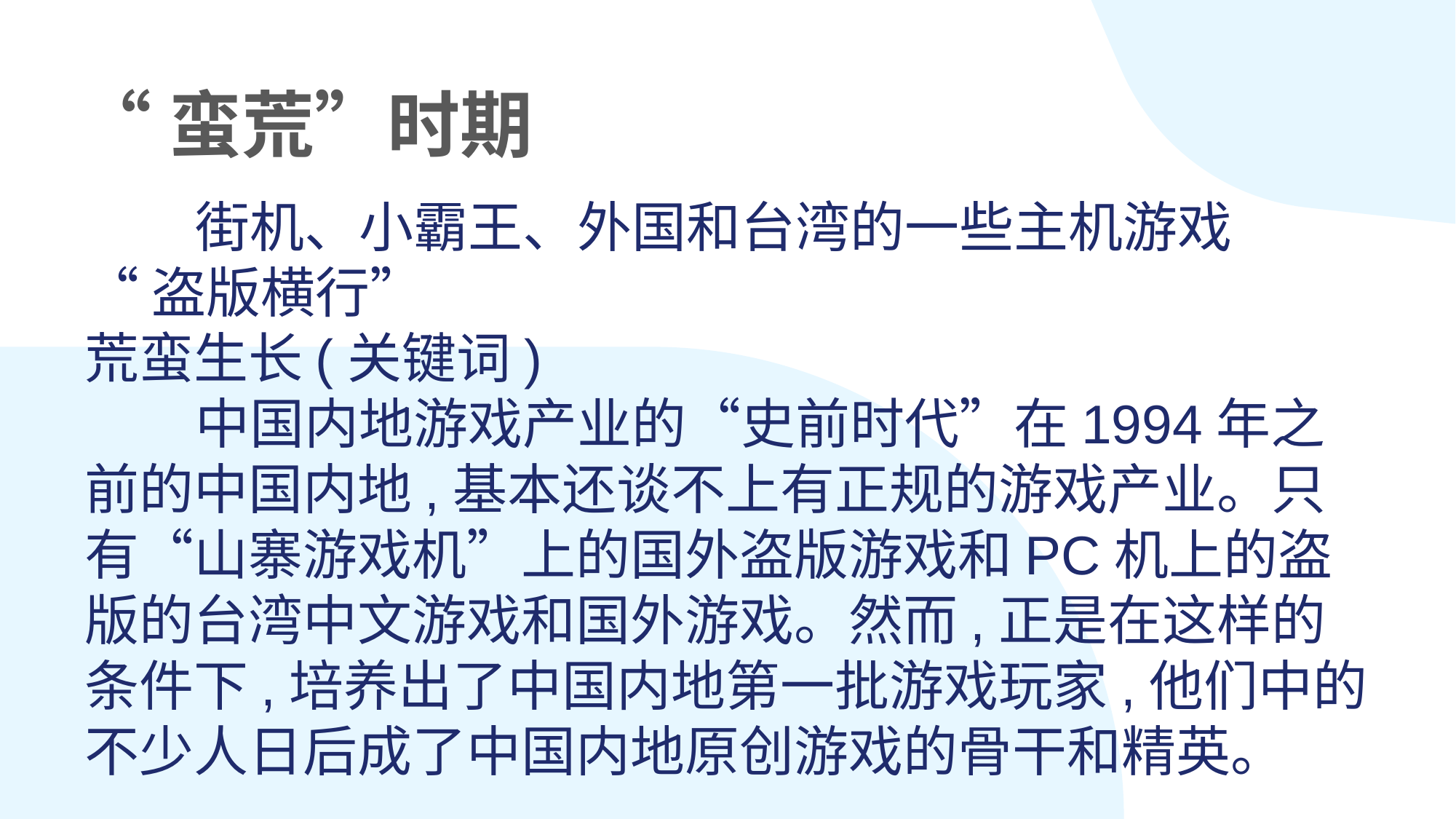

“蛮荒”时期
        街机、小霸王、外国和台湾的一些主机游戏
“盗版横行”
荒蛮生长(关键词)
        中国内地游戏产业的“史前时代”在1994年之前的中国内地,基本还谈不上有正规的游戏产业。只有“山寨游戏机”上的国外盗版游戏和PC机上的盗版的台湾中文游戏和国外游戏。然而,正是在这样的条件下,培养出了中国内地第一批游戏玩家,他们中的不少人日后成了中国内地原创游戏的骨干和精英。